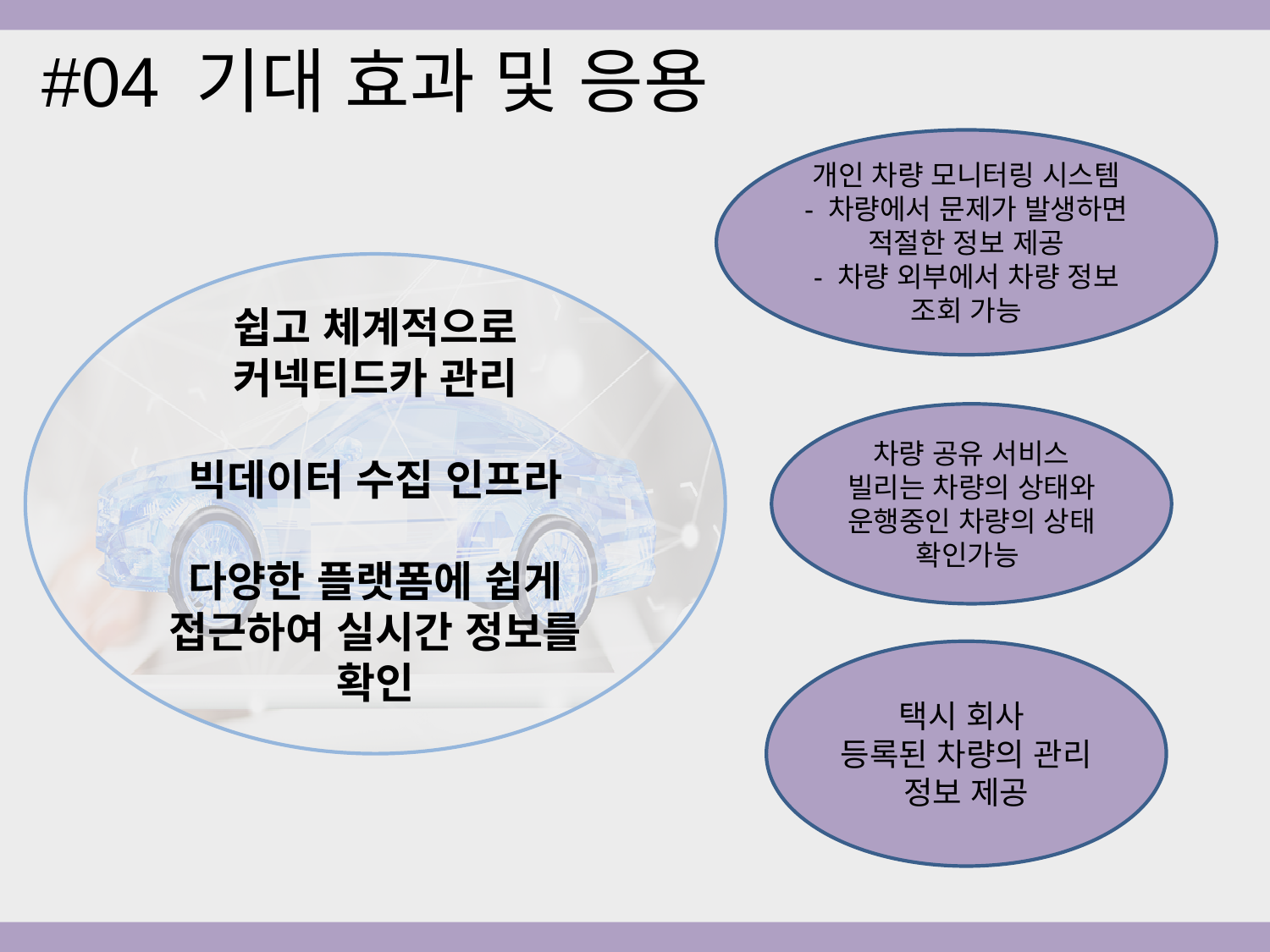

#04 기대 효과 및 응용
개인 차량 모니터링 시스템
- 차량에서 문제가 발생하면
적절한 정보 제공
- 차량 외부에서 차량 정보
조회 가능

쉽고 체계적으로
커넥티드카 관리

빅데이터 수집 인프라

다양한 플랫폼에 쉽게 접근하여 실시간 정보를 확인

차량 공유 서비스
빌리는 차량의 상태와
운행중인 차량의 상태
확인가능
택시 회사
등록된 차량의 관리 정보 제공